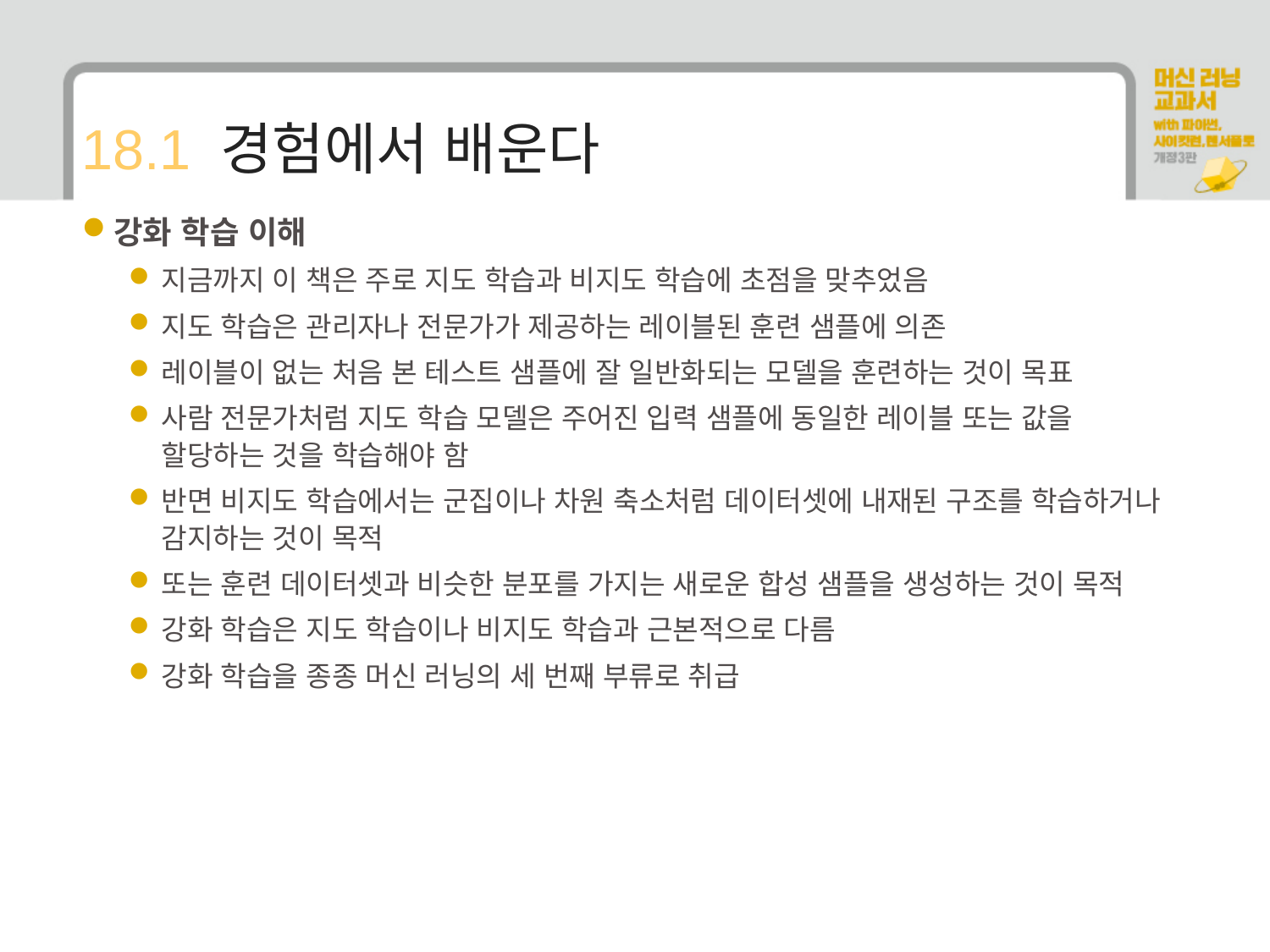

# 18.1 경험에서 배운다
강화 학습 이해
지금까지 이 책은 주로 지도 학습과 비지도 학습에 초점을 맞추었음
지도 학습은 관리자나 전문가가 제공하는 레이블된 훈련 샘플에 의존
레이블이 없는 처음 본 테스트 샘플에 잘 일반화되는 모델을 훈련하는 것이 목표
사람 전문가처럼 지도 학습 모델은 주어진 입력 샘플에 동일한 레이블 또는 값을 할당하는 것을 학습해야 함
반면 비지도 학습에서는 군집이나 차원 축소처럼 데이터셋에 내재된 구조를 학습하거나 감지하는 것이 목적
또는 훈련 데이터셋과 비슷한 분포를 가지는 새로운 합성 샘플을 생성하는 것이 목적
강화 학습은 지도 학습이나 비지도 학습과 근본적으로 다름
강화 학습을 종종 머신 러닝의 세 번째 부류로 취급